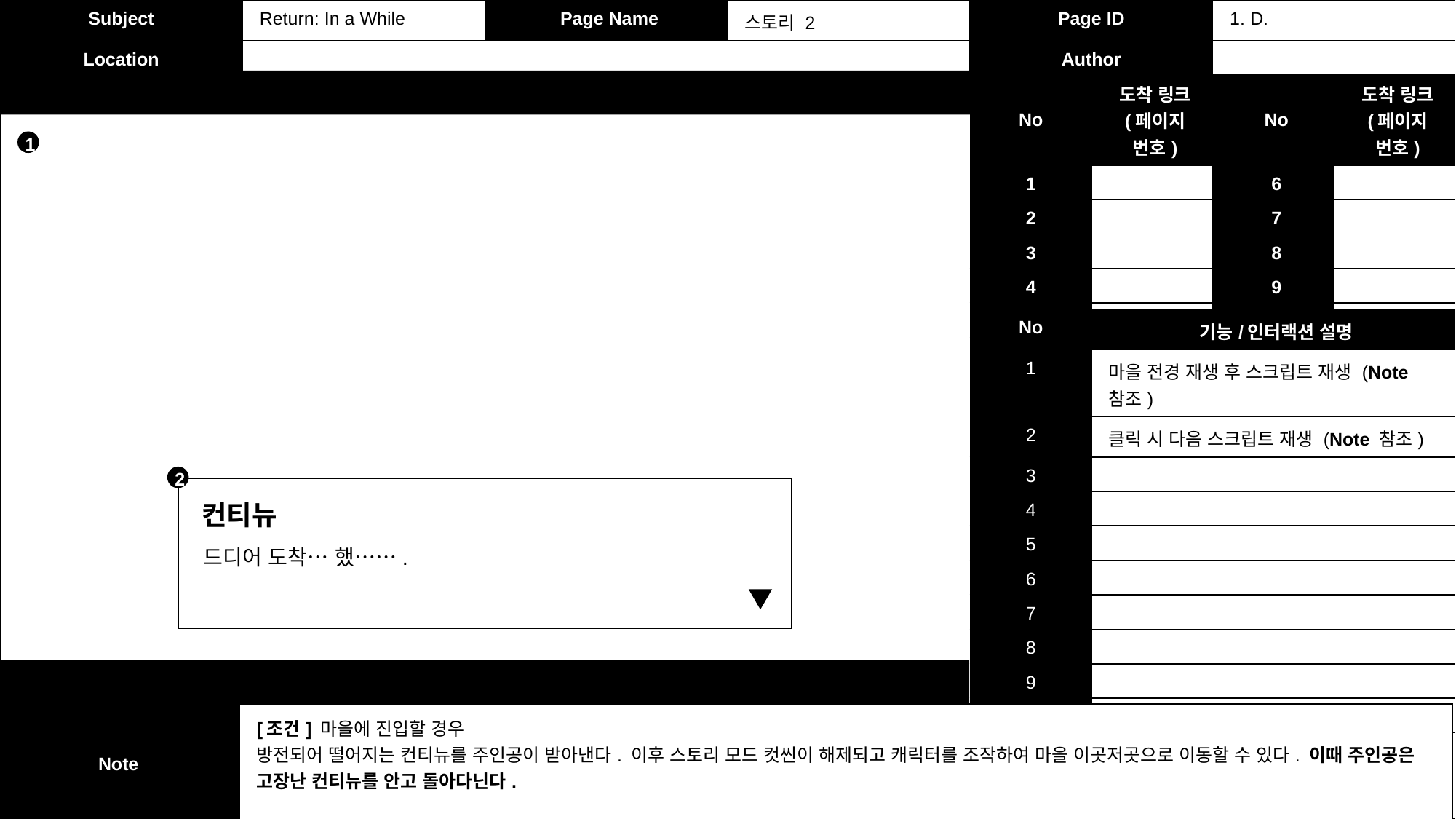

| Subject | Return: In a While | Page Name | 스토리 2 | Page ID | 1. D. |
| --- | --- | --- | --- | --- | --- |
| Location |  |  |  | Author |  |

| No | 도착 링크 (페이지 번호) | No | 도착 링크 (페이지 번호) |
| --- | --- | --- | --- |
| 1 |  | 6 |  |
| 2 |  | 7 |  |
| 3 |  | 8 |  |
| 4 |  | 9 |  |
| 5 |  | 10 |  |
1
| No | 기능/인터랙션 설명 |
| --- | --- |
| 1 | 마을 전경 재생 후 스크립트 재생 (Note 참조) |
| 2 | 클릭 시 다음 스크립트 재생 (Note 참조) |
| 3 |  |
| 4 |  |
| 5 |  |
| 6 |  |
| 7 |  |
| 8 |  |
| 9 |  |
| 10 |  |
2

컨티뉴
드디어 도착… 했…….

| Note | [조건] 마을에 진입할 경우 방전되어 떨어지는 컨티뉴를 주인공이 받아낸다. 이후 스토리 모드 컷씬이 해제되고 캐릭터를 조작하여 마을 이곳저곳으로 이동할 수 있다. 이때 주인공은 고장난 컨티뉴를 안고 돌아다닌다. |
| --- | --- |